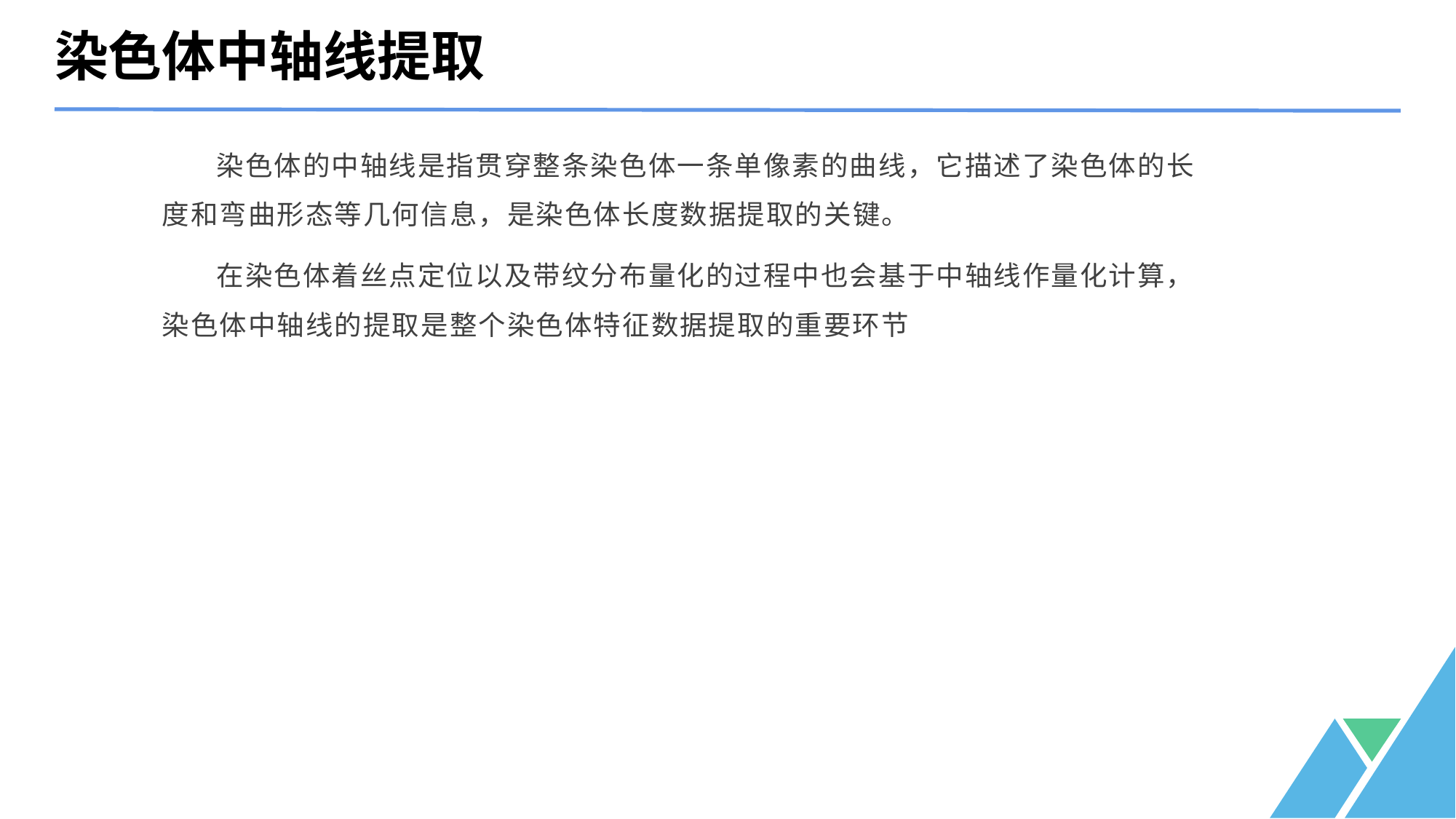

染色体中轴线提取
染色体的中轴线是指贯穿整条染色体一条单像素的曲线，它描述了染色体的长度和弯曲形态等几何信息，是染色体长度数据提取的关键。
在染色体着丝点定位以及带纹分布量化的过程中也会基于中轴线作量化计算，染色体中轴线的提取是整个染色体特征数据提取的重要环节